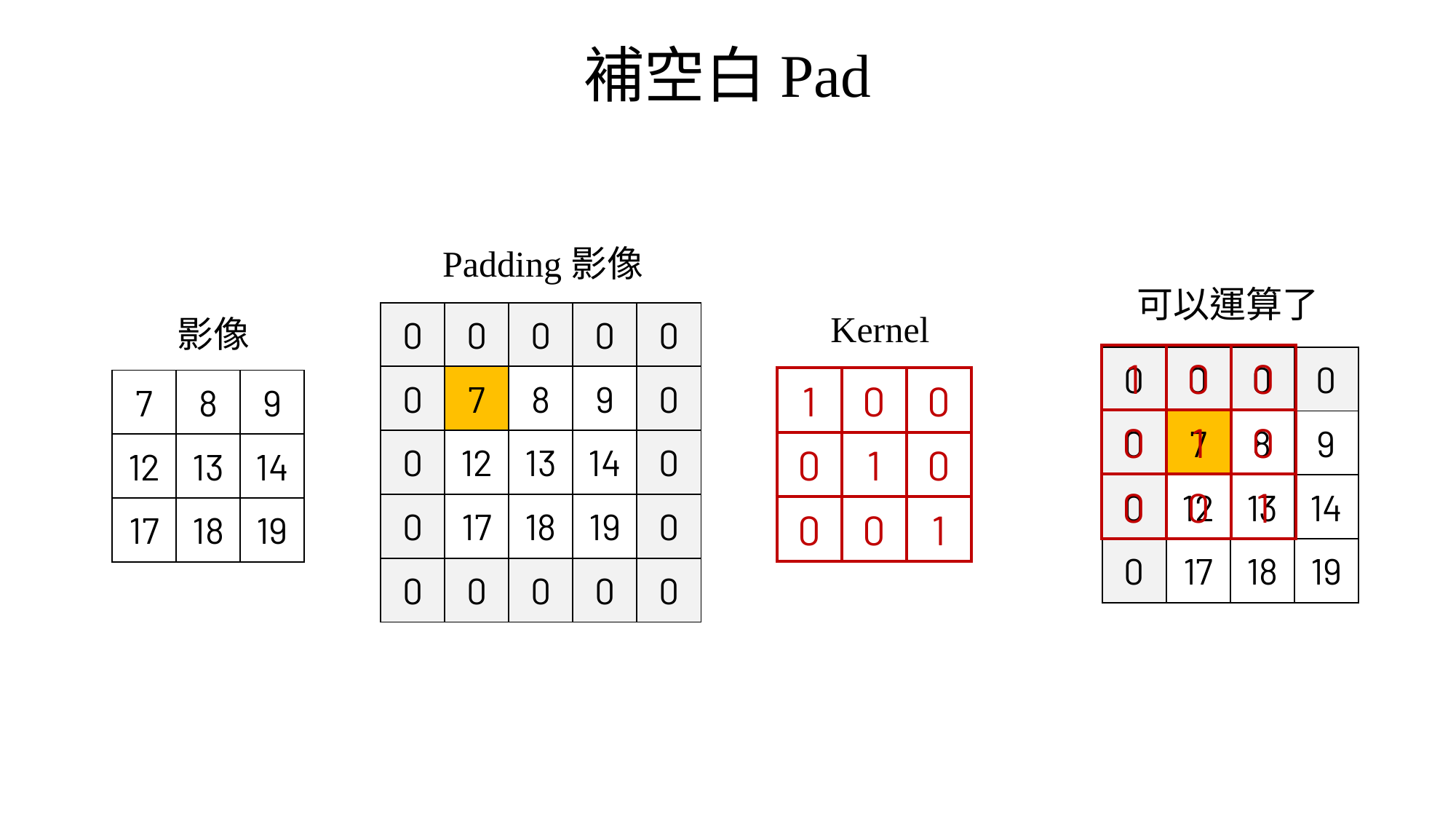

補空白Pad
Padding影像
可以運算了
Kernel
| 0 | 0 | 0 | 0 | 0 |
| --- | --- | --- | --- | --- |
| 0 | 7 | 8 | 9 | 0 |
| 0 | 12 | 13 | 14 | 0 |
| 0 | 17 | 18 | 19 | 0 |
| 0 | 0 | 0 | 0 | 0 |
影像
| 1 | 0 | 0 |
| --- | --- | --- |
| 0 | 1 | 0 |
| 0 | 0 | 1 |
| 0 | 0 | 0 | 0 |
| --- | --- | --- | --- |
| 0 | 7 | 8 | 9 |
| 0 | 12 | 13 | 14 |
| 0 | 17 | 18 | 19 |
| 1 | 0 | 0 |
| --- | --- | --- |
| 0 | 1 | 0 |
| 0 | 0 | 1 |
| 7 | 8 | 9 |
| --- | --- | --- |
| 12 | 13 | 14 |
| 17 | 18 | 19 |